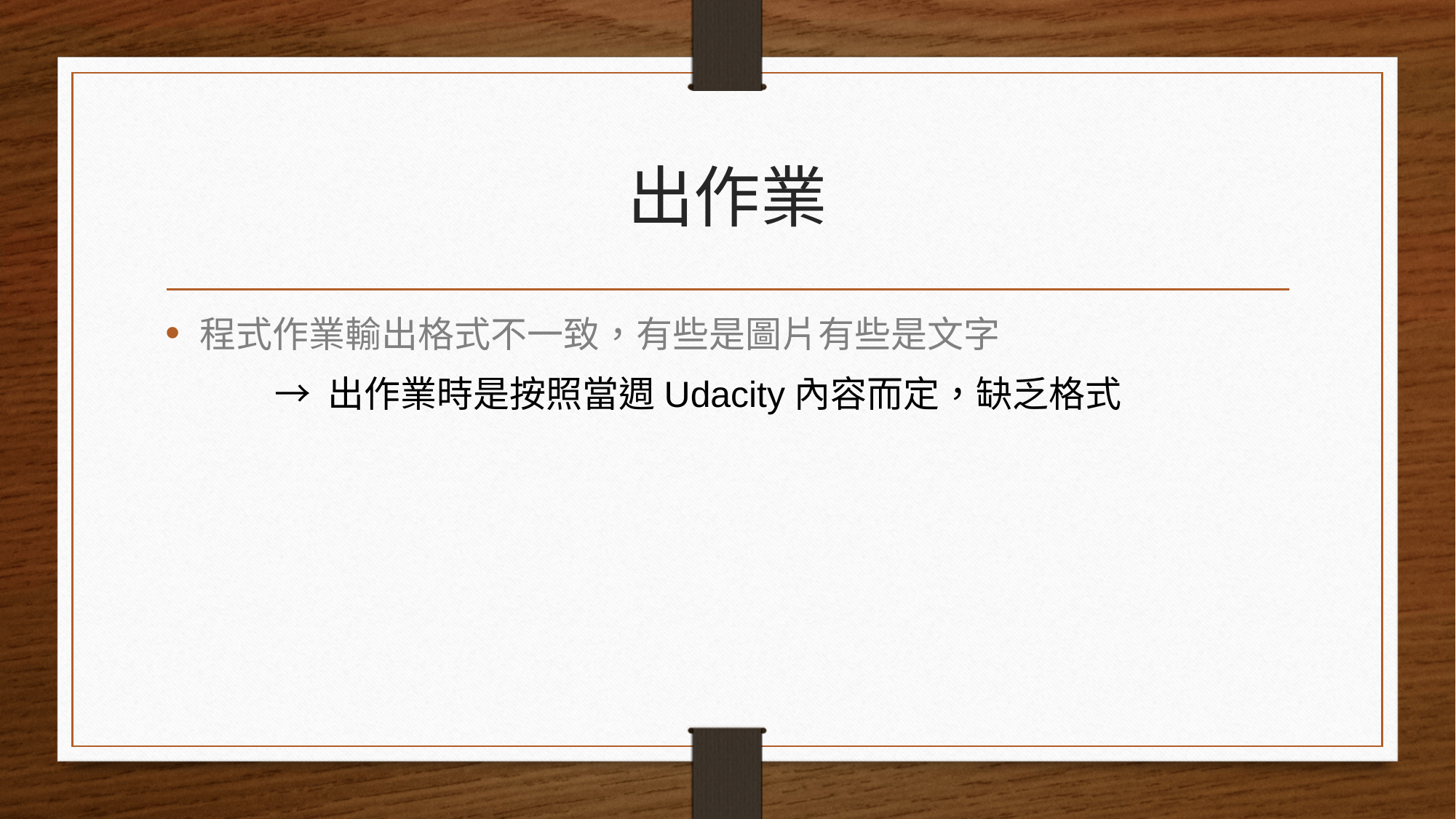

# 出作業
程式作業輸出格式不一致，有些是圖片有些是文字
	→ 出作業時是按照當週Udacity內容而定，缺乏格式